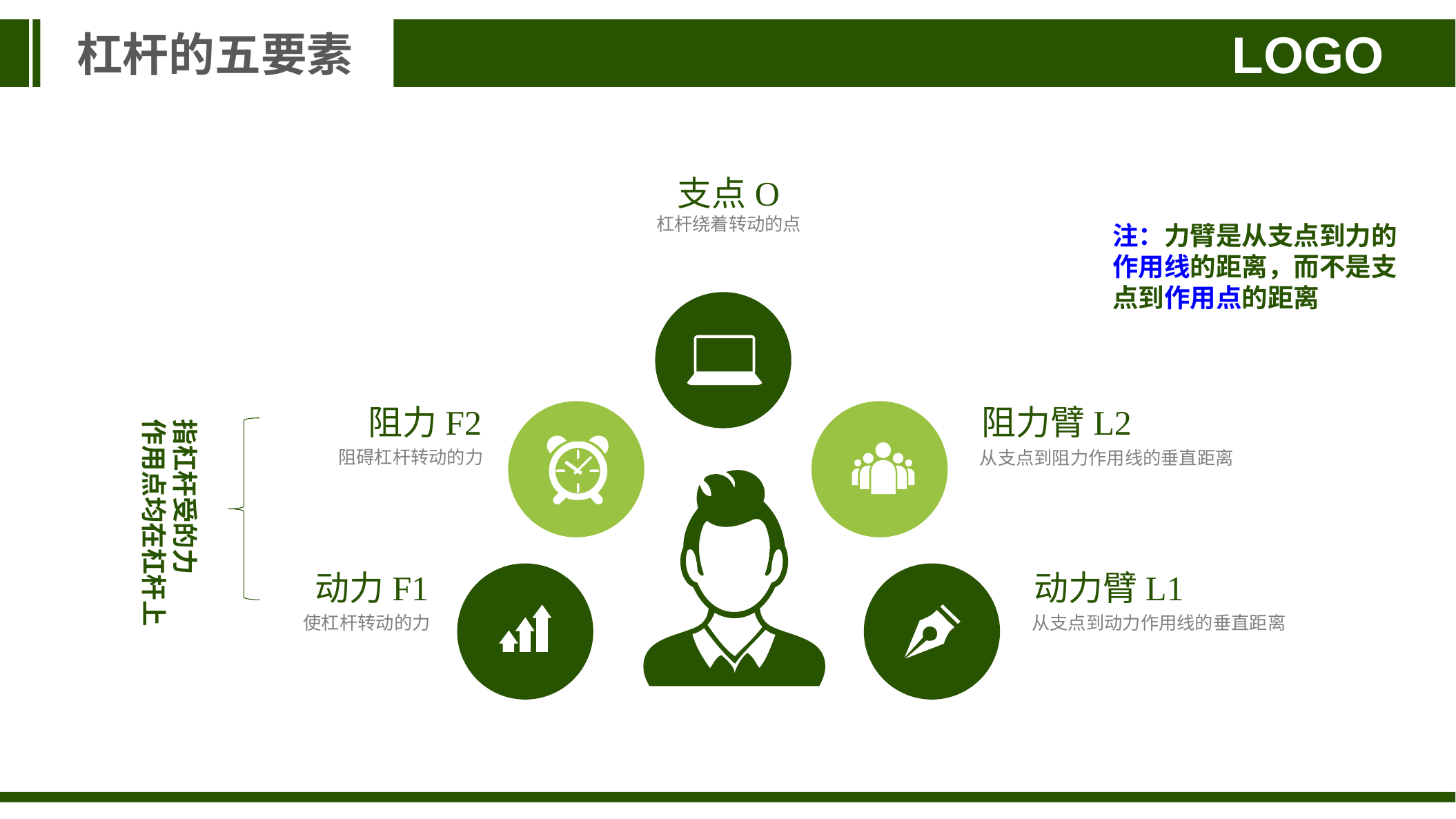

杠杆的五要素
LOGO
支点O
杠杆绕着转动的点
注：力臂是从支点到力的作用线的距离，而不是支点到作用点的距离

阻力F2
阻碍杠杆转动的力
阻力臂L2
从支点到阻力作用线的垂直距离
指杠杆受的力
作用点均在杠杆上

动力臂L1
从支点到动力作用线的垂直距离
动力F1
使杠杆转动的力